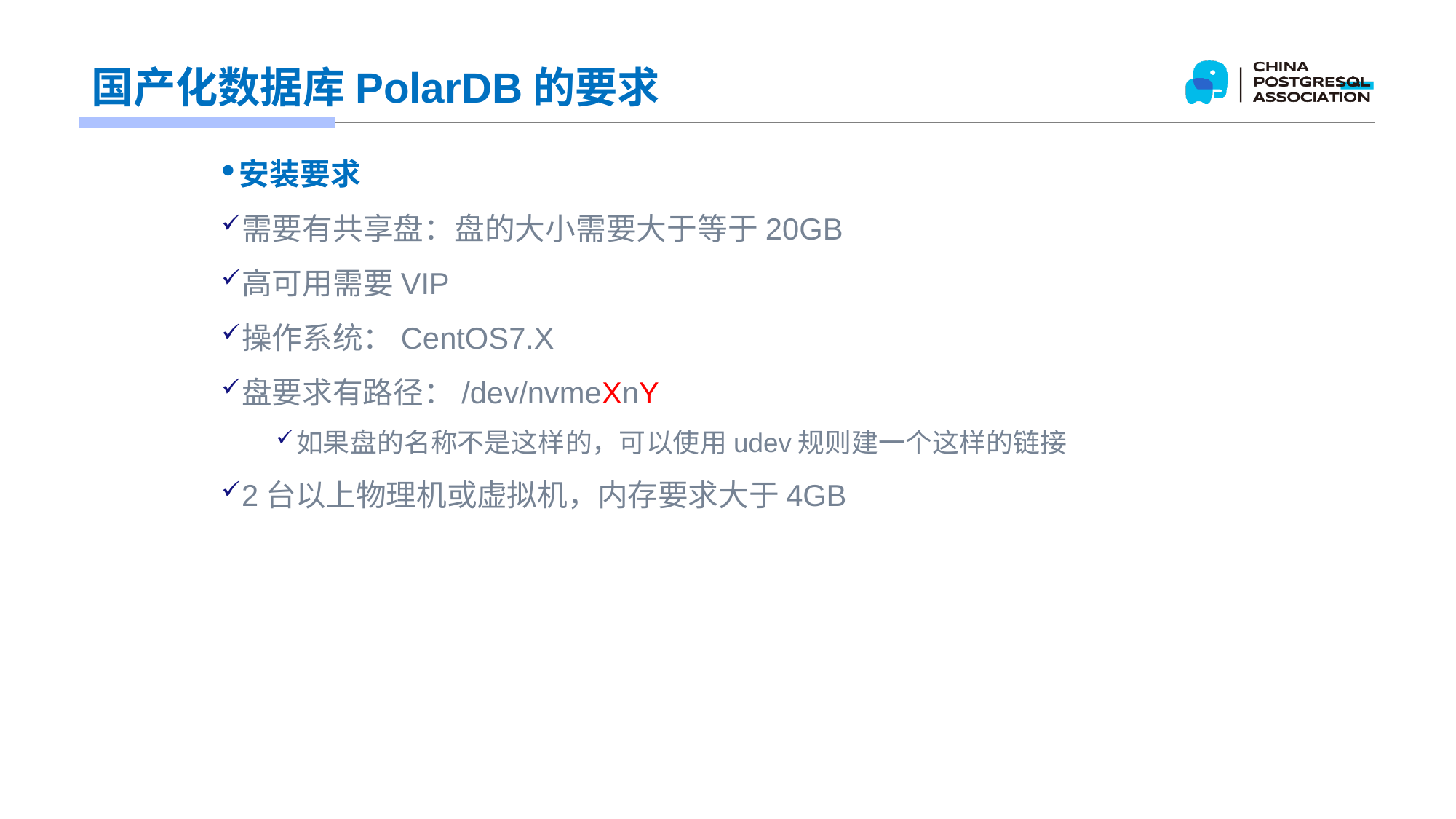

# 国产化数据库PolarDB的要求
安装要求
需要有共享盘：盘的大小需要大于等于20GB
高可用需要VIP
操作系统：CentOS7.X
盘要求有路径：/dev/nvmeXnY
如果盘的名称不是这样的，可以使用udev规则建一个这样的链接
2台以上物理机或虚拟机，内存要求大于4GB

17